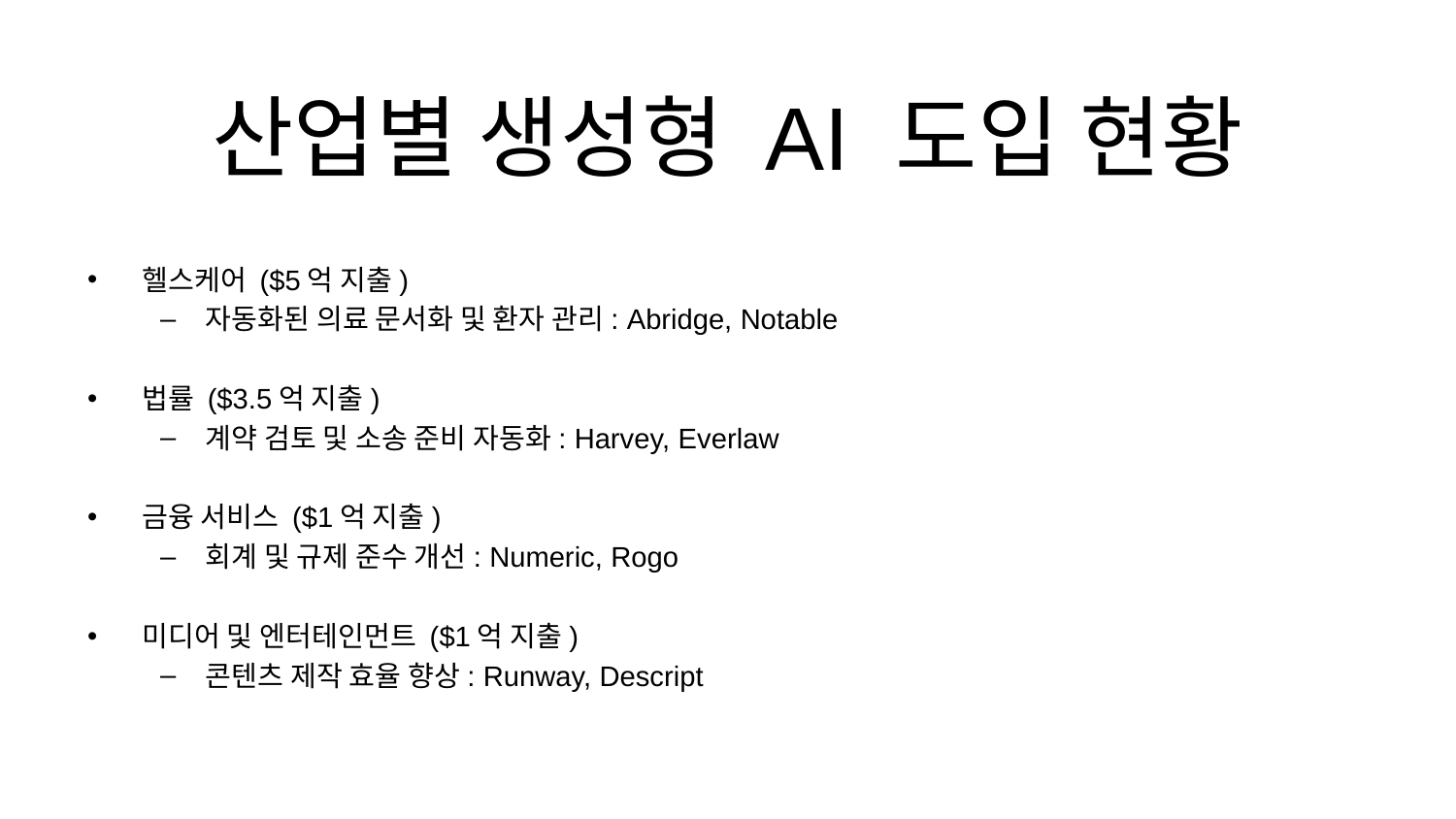

# 산업별 생성형 AI 도입 현황
헬스케어 ($5억 지출)
자동화된 의료 문서화 및 환자 관리: Abridge, Notable

법률 ($3.5억 지출)
계약 검토 및 소송 준비 자동화: Harvey, Everlaw

금융 서비스 ($1억 지출)
회계 및 규제 준수 개선: Numeric, Rogo

미디어 및 엔터테인먼트 ($1억 지출)
콘텐츠 제작 효율 향상: Runway, Descript